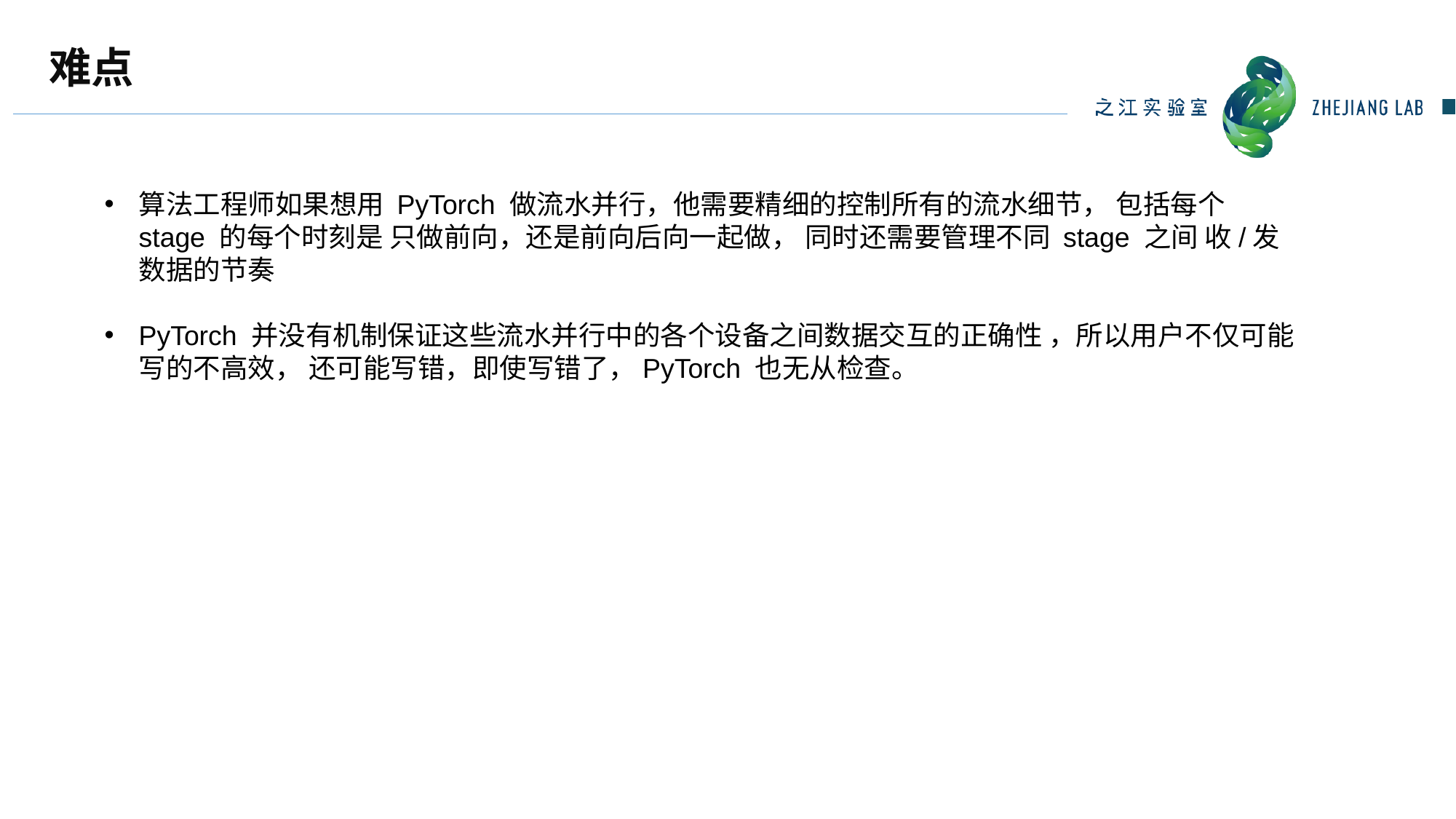

# 难点
算法工程师如果想用 PyTorch 做流水并行，他需要精细的控制所有的流水细节， 包括每个 stage 的每个时刻是 只做前向，还是前向后向一起做， 同时还需要管理不同 stage 之间 收/发 数据的节奏

PyTorch 并没有机制保证这些流水并行中的各个设备之间数据交互的正确性 ，所以用户不仅可能写的不高效， 还可能写错，即使写错了，PyTorch 也无从检查。